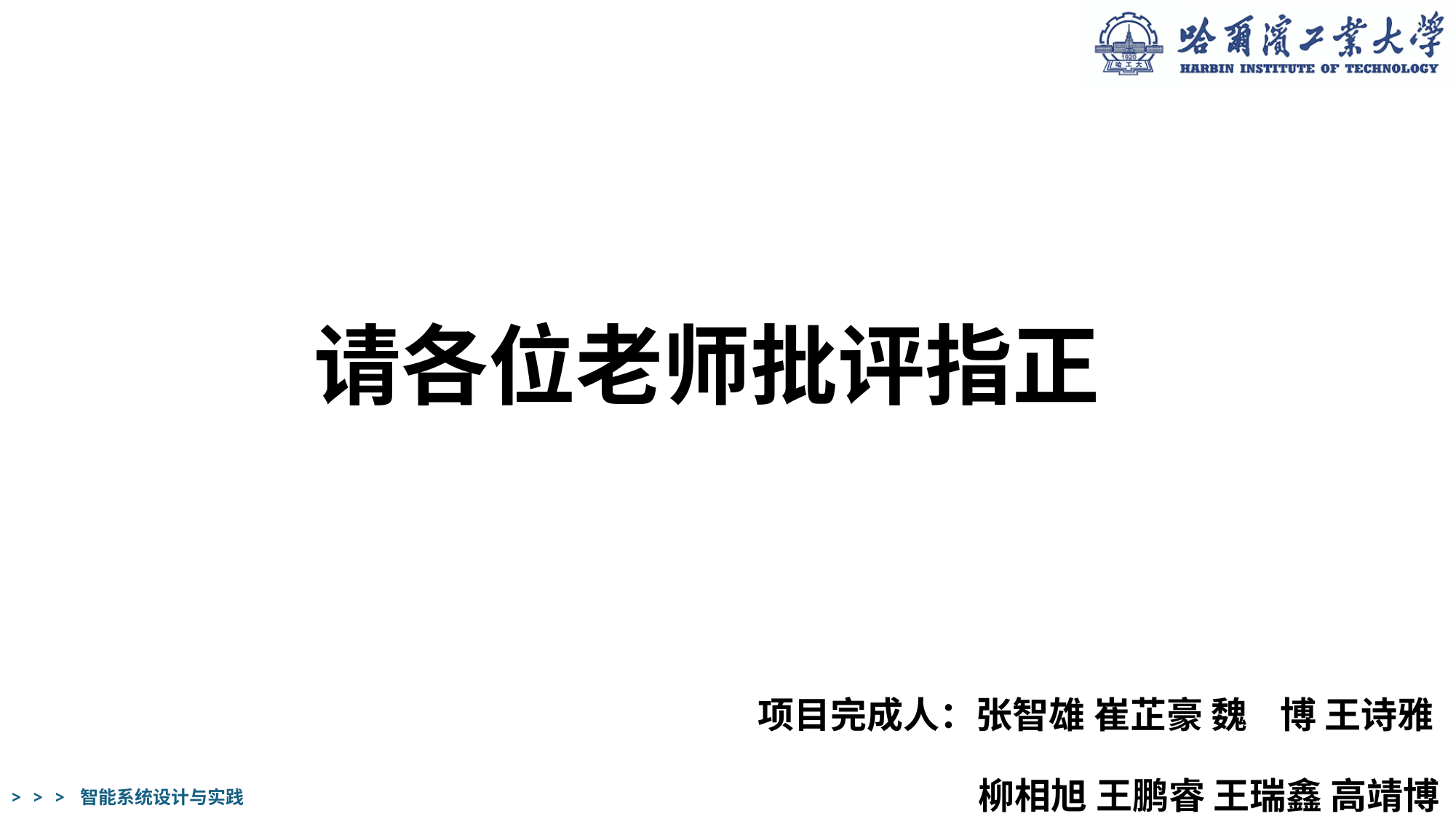

# 请各位老师批评指正
项目完成人：张智雄 崔芷豪 魏    博 王诗雅
		柳相旭 王鹏睿 王瑞鑫 高靖博